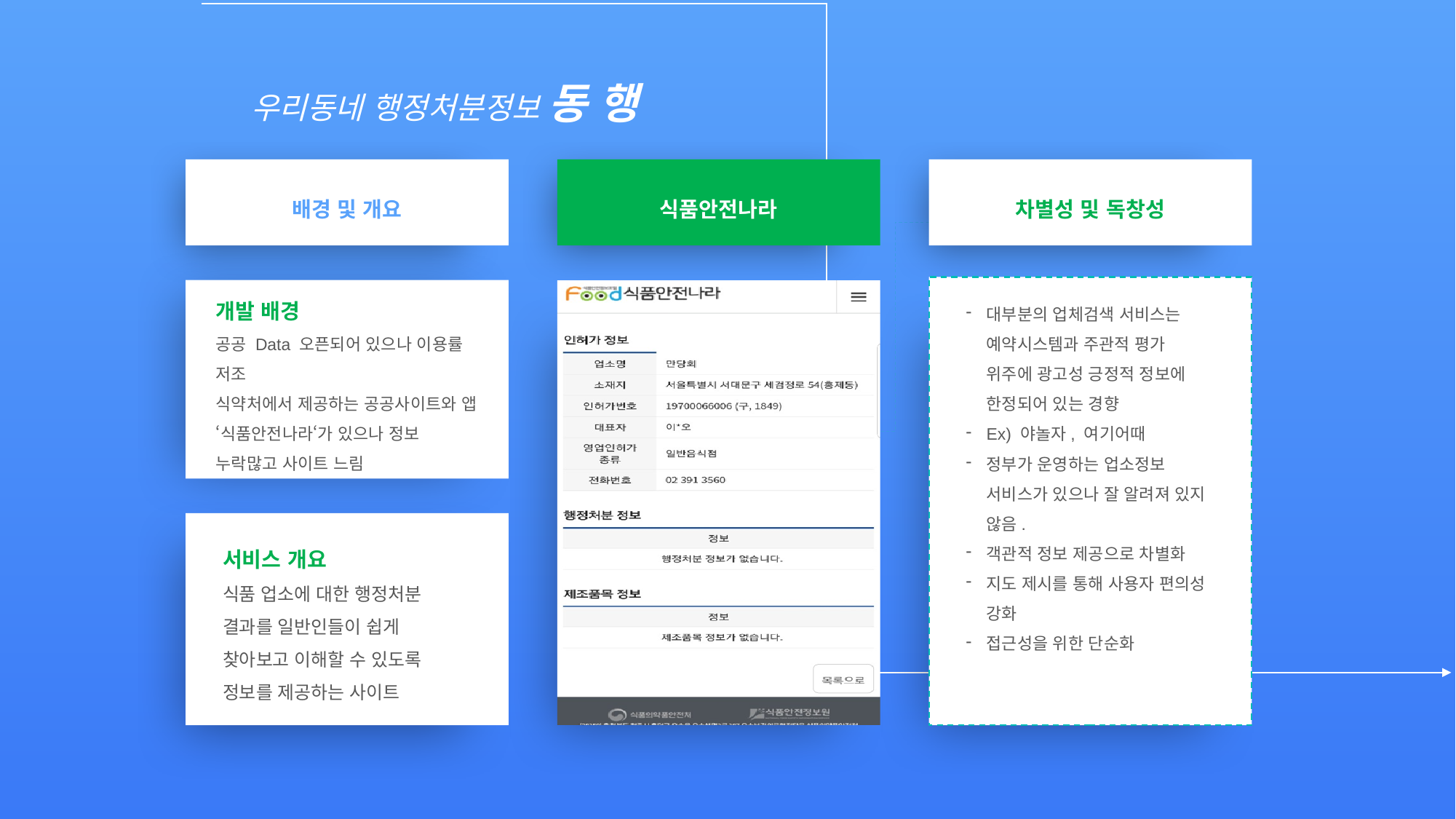

우리동네 행정처분정보 동 행
배경 및 개요
식품안전나라
차별성 및 독창성

개발 배경
공공 Data 오픈되어 있으나 이용률 저조
식약처에서 제공하는 공공사이트와 앱 ‘식품안전나라‘가 있으나 정보 누락많고 사이트 느림

대부분의 업체검색 서비스는 예약시스템과 주관적 평가 위주에 광고성 긍정적 정보에 한정되어 있는 경향
Ex) 야놀자, 여기어때
정부가 운영하는 업소정보 서비스가 있으나 잘 알려져 있지 않음.
객관적 정보 제공으로 차별화
지도 제시를 통해 사용자 편의성 강화
접근성을 위한 단순화

서비스 개요
식품 업소에 대한 행정처분 결과를 일반인들이 쉽게 찾아보고 이해할 수 있도록 정보를 제공하는 사이트